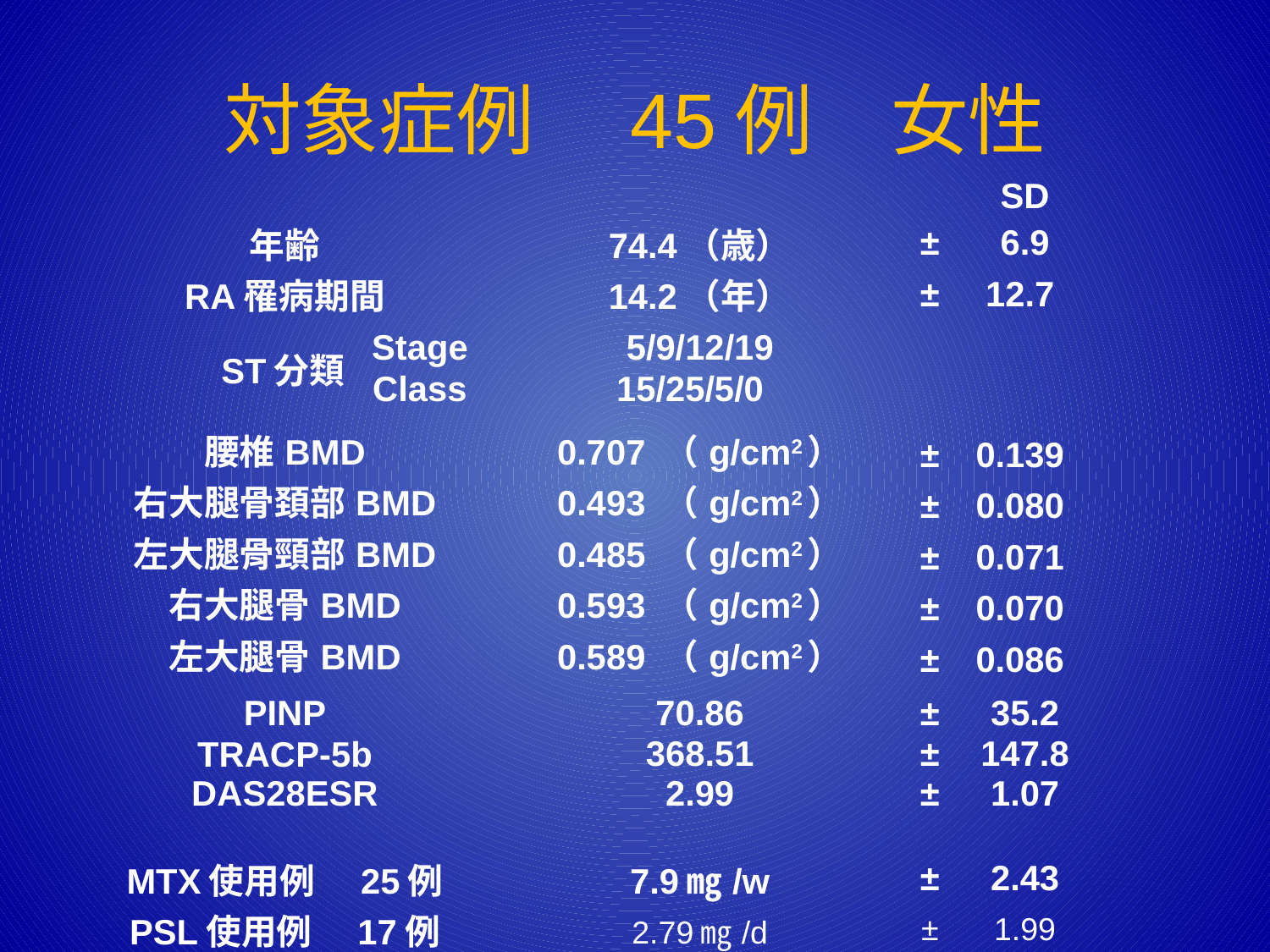

# 対象症例　45例　女性
|  |  |  |  | SD |  |
| --- | --- | --- | --- | --- | --- |
| 年齢 |  | 74.4（歳） | ± | 6.9 |  |
| RA罹病期間 |  | 14.2（年） | ± | 12.7 |  |
|  |  |  |  |  |  |
| ST分類 | Stage | 5/9/12/19 |  |  |  |
|  | Class | 15/25/5/0 |  |  |  |
|  |  |  |  |  |  |
| 腰椎BMD |  | 0.707 （g/cm2） | ± | 0.139 |  |
| 右大腿骨頚部BMD |  | 0.493 （g/cm2） | ± | 0.080 |  |
| 左大腿骨頸部BMD |  | 0.485 （g/cm2） | ± | 0.071 |  |
| 右大腿骨BMD |  | 0.593 （g/cm2） | ± | 0.070 |  |
| 左大腿骨BMD |  | 0.589 （g/cm2） | ± | 0.086 |  |
|  |  |  |  |  |  |
| PINP |  | 70.86 | ± | 35.2 |  |
| TRACP-5b |  | 368.51 | ± | 147.8 |  |
| DAS28ESR |  | 2.99 | ± | 1.07 |  |
|  |  |  |  |  |  |
| MTX使用例　25例 |  | 7.9㎎/w | ± | 2.43 |  |
| PSL使用例　17例 |  | 2.79㎎/d | ± | 1.99 |  |
| 生物学的製剤使用例 |  | 23例 |  |  |  |